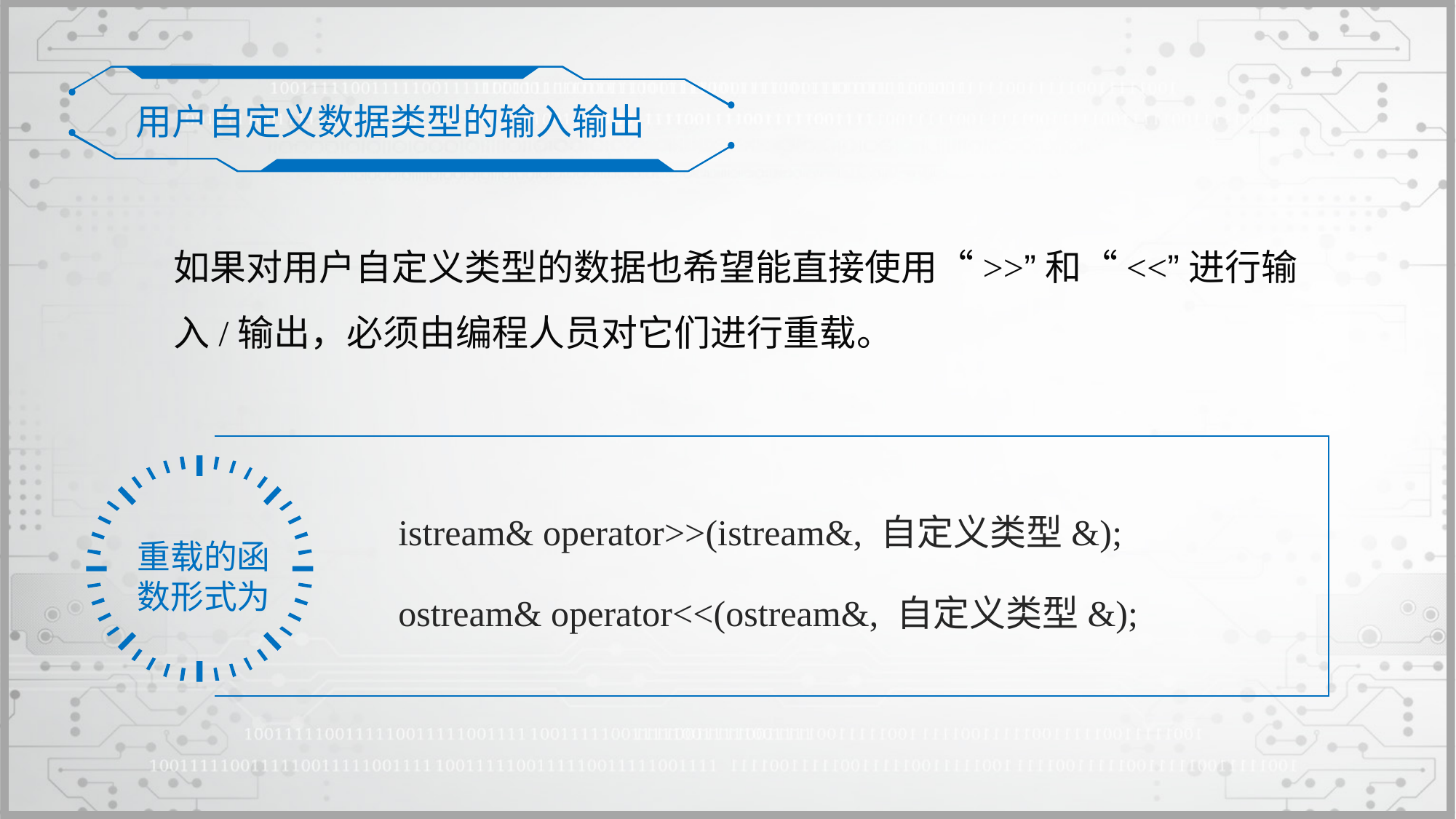

用户自定义数据类型的输入输出
如果对用户自定义类型的数据也希望能直接使用“>>”和“<<”进行输入/输出，必须由编程人员对它们进行重载。

istream& operator>>(istream&, 自定义类型&);
ostream& operator<<(ostream&, 自定义类型&);

重载的函数形式为